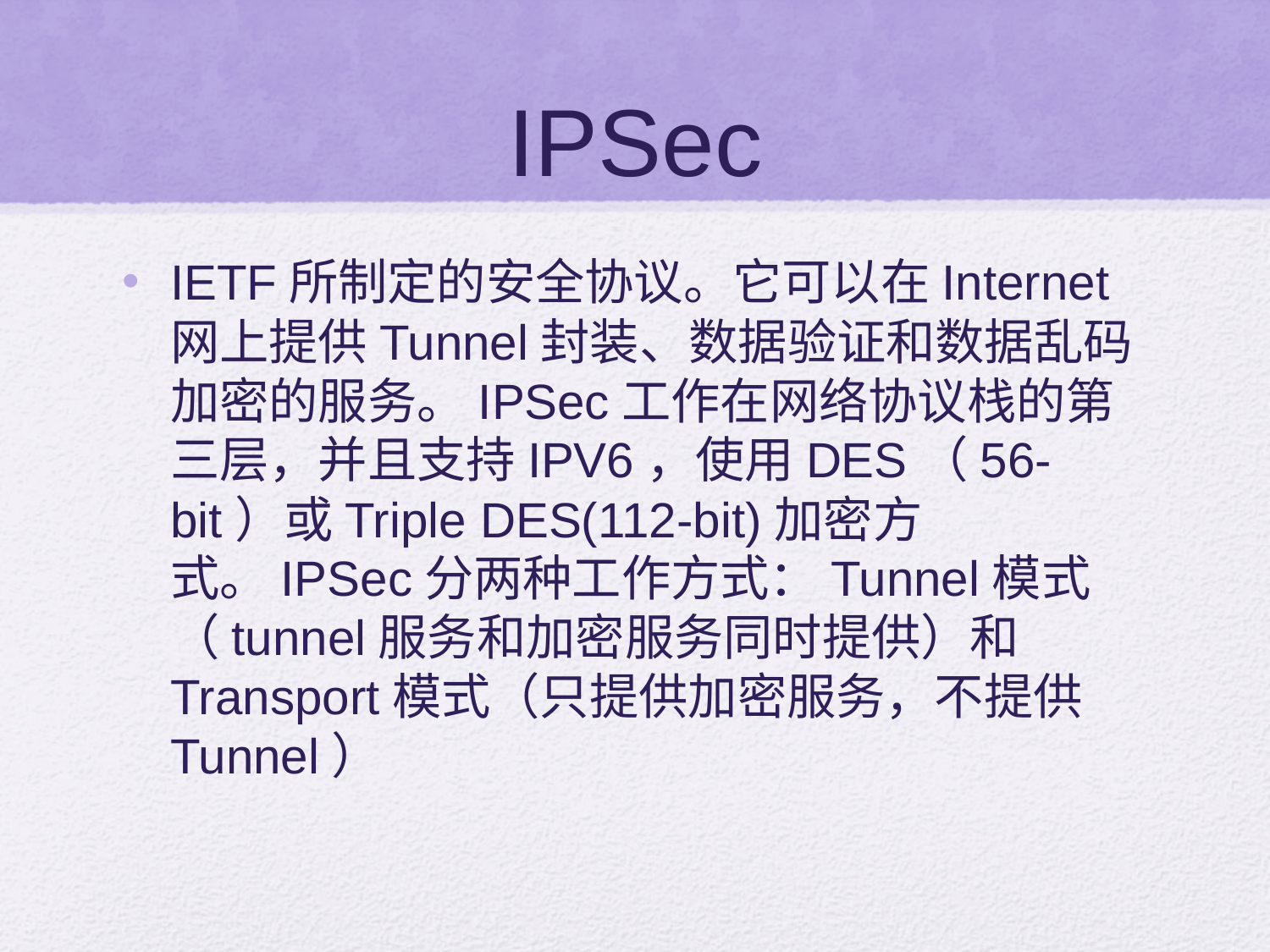

# IPSec
IETF所制定的安全协议。它可以在Internet网上提供Tunnel封装、数据验证和数据乱码加密的服务。IPSec工作在网络协议栈的第三层，并且支持IPV6，使用DES（56-bit）或Triple DES(112-bit)加密方式。IPSec分两种工作方式：Tunnel模式（tunnel服务和加密服务同时提供）和Transport模式（只提供加密服务，不提供Tunnel）